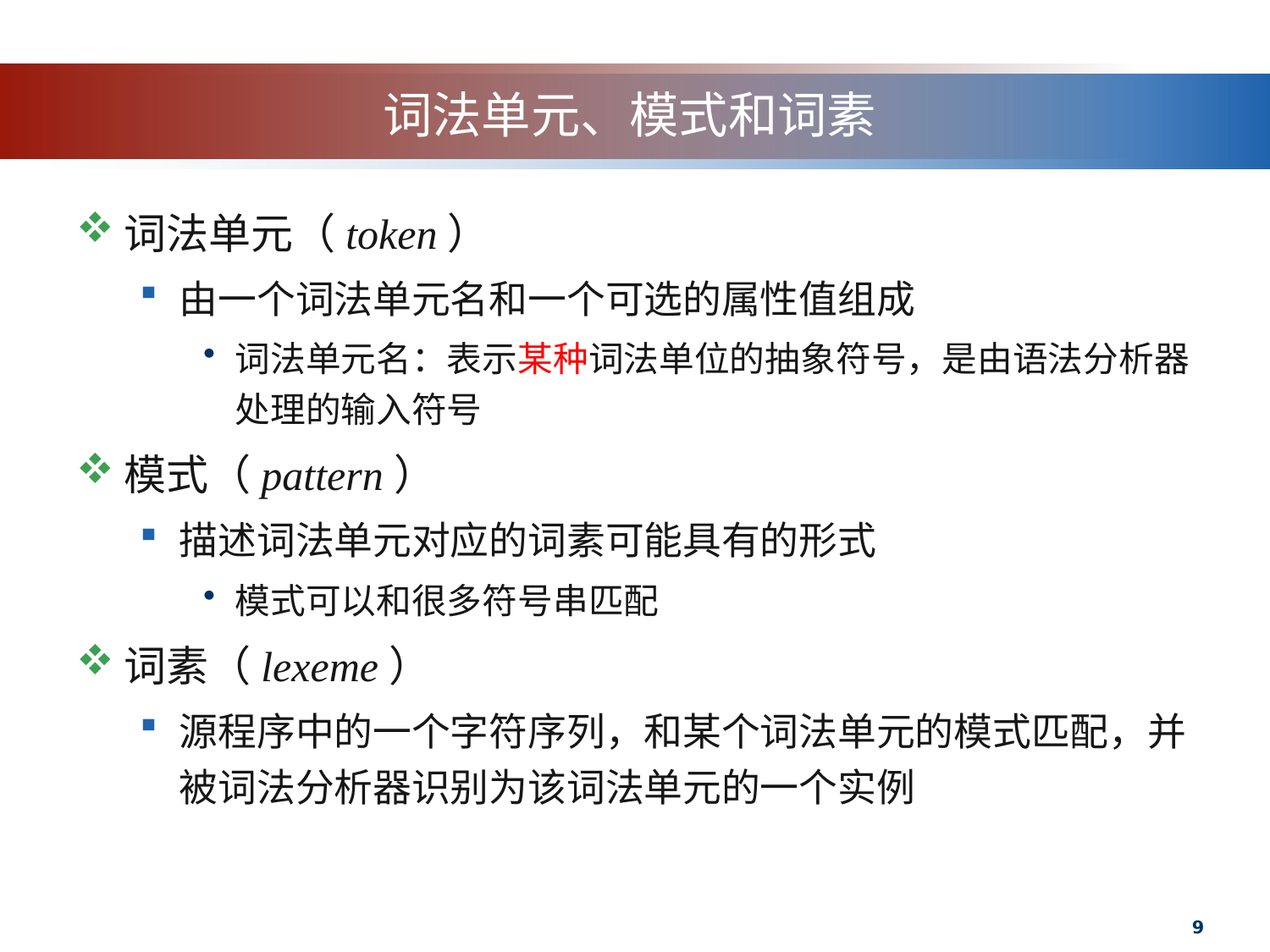

# 词法单元、模式和词素
词法单元（token）
由一个词法单元名和一个可选的属性值组成
词法单元名：表示某种词法单位的抽象符号，是由语法分析器处理的输入符号
模式（pattern）
描述词法单元对应的词素可能具有的形式
模式可以和很多符号串匹配
词素（lexeme）
源程序中的一个字符序列，和某个词法单元的模式匹配，并被词法分析器识别为该词法单元的一个实例
9